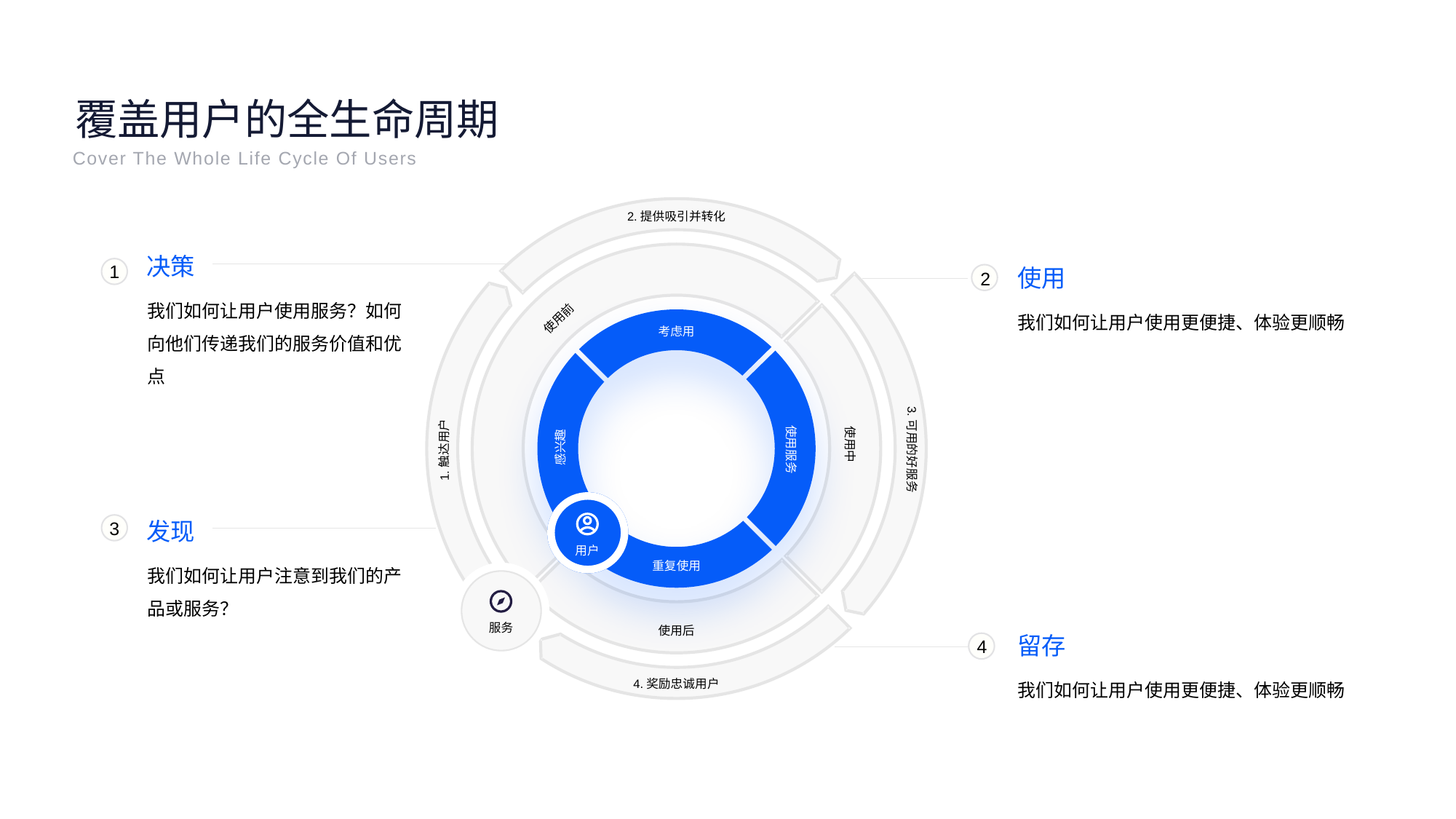

Prototype
覆盖用户的全生命周期
Cover The Whole Life Cycle Of Users

2.提供吸引并转化

决策
1
使用

2

我们如何让用户使用服务？如何向他们传递我们的服务价值和优点
我们如何让用户使用更便捷、体验更顺畅
使用前

考虑用
使用中
感兴趣
1.触达用户
使用服务
3.可用的好服务

发现
3

用户
我们如何让用户注意到我们的产品或服务？
重复使用

服务
使用后
留存
4

我们如何让用户使用更便捷、体验更顺畅
4.奖励忠诚用户